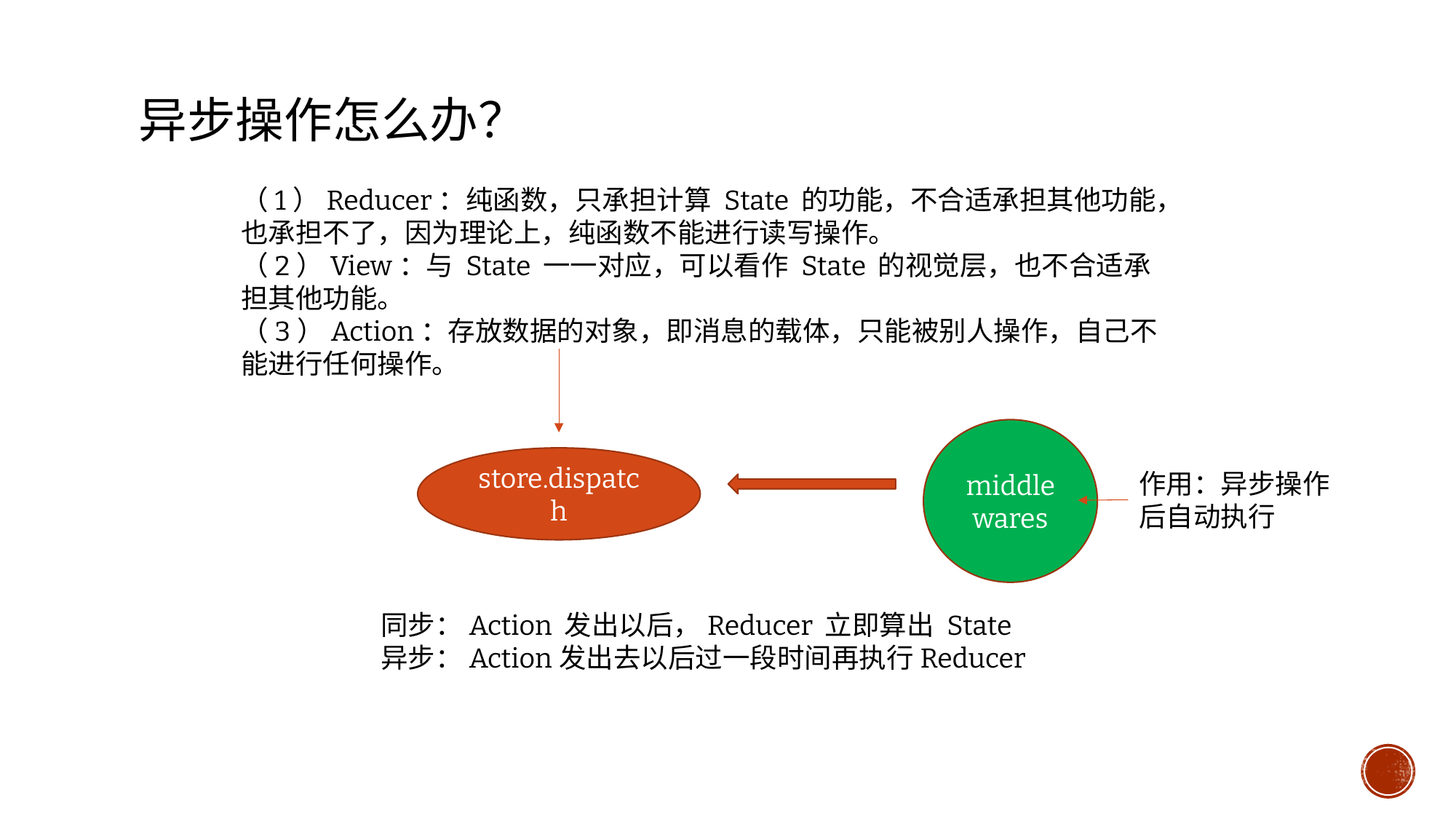

# 异步操作怎么办？
（1）Reducer：纯函数，只承担计算 State 的功能，不合适承担其他功能，也承担不了，因为理论上，纯函数不能进行读写操作。
（2）View：与 State 一一对应，可以看作 State 的视觉层，也不合适承担其他功能。
（3）Action：存放数据的对象，即消息的载体，只能被别人操作，自己不能进行任何操作。

middlewares
store.dispatch
作用：异步操作后自动执行

同步：Action 发出以后，Reducer 立即算出 State
异步：Action发出去以后过一段时间再执行Reducer